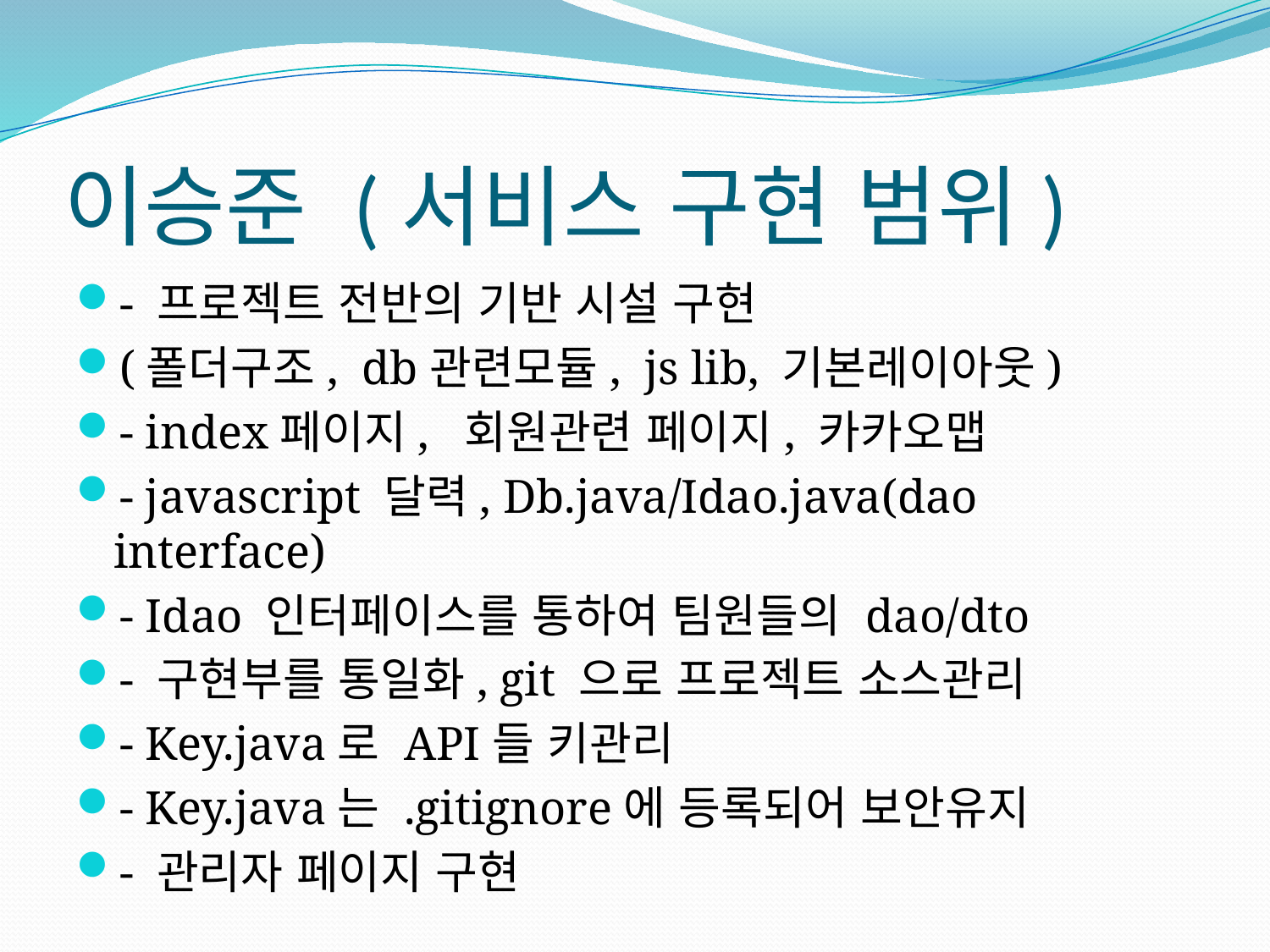

# 이승준 (서비스 구현 범위)
- 프로젝트 전반의 기반 시설 구현
(폴더구조,  db관련모듈,  js lib, 기본레이아웃)
- index페이지,  회원관련 페이지, 카카오맵
- javascript 달력, Db.java/Idao.java(dao interface)
- Idao 인터페이스를 통하여 팀원들의 dao/dto
- 구현부를 통일화, git 으로 프로젝트 소스관리
- Key.java로 API들 키관리
- Key.java는 .gitignore에 등록되어 보안유지
- 관리자 페이지 구현